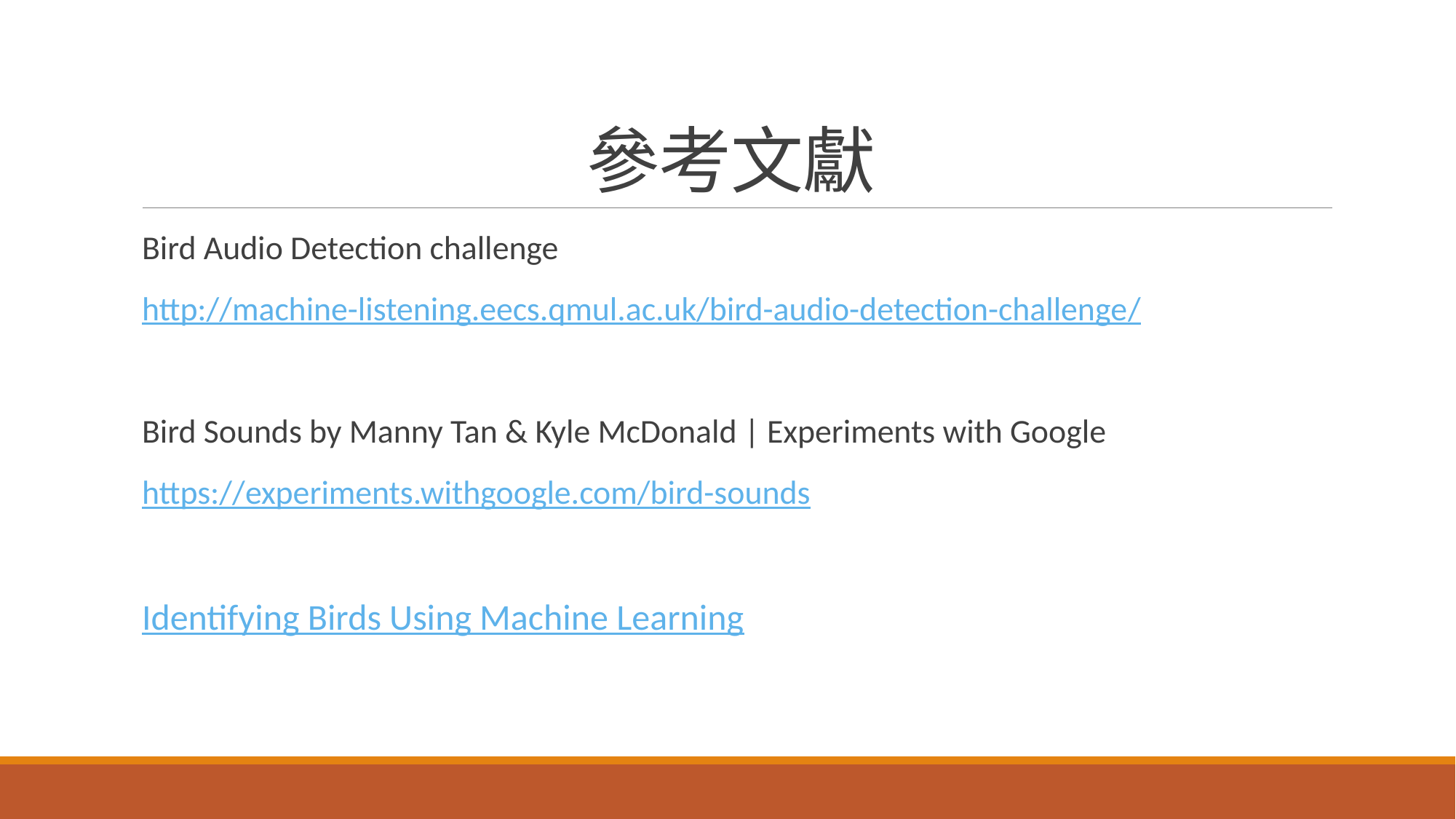

# 參考文獻
Bird Audio Detection challenge
http://machine-listening.eecs.qmul.ac.uk/bird-audio-detection-challenge/

Bird Sounds by Manny Tan & Kyle McDonald | Experiments with Google
https://experiments.withgoogle.com/bird-sounds

Identifying Birds Using Machine Learning